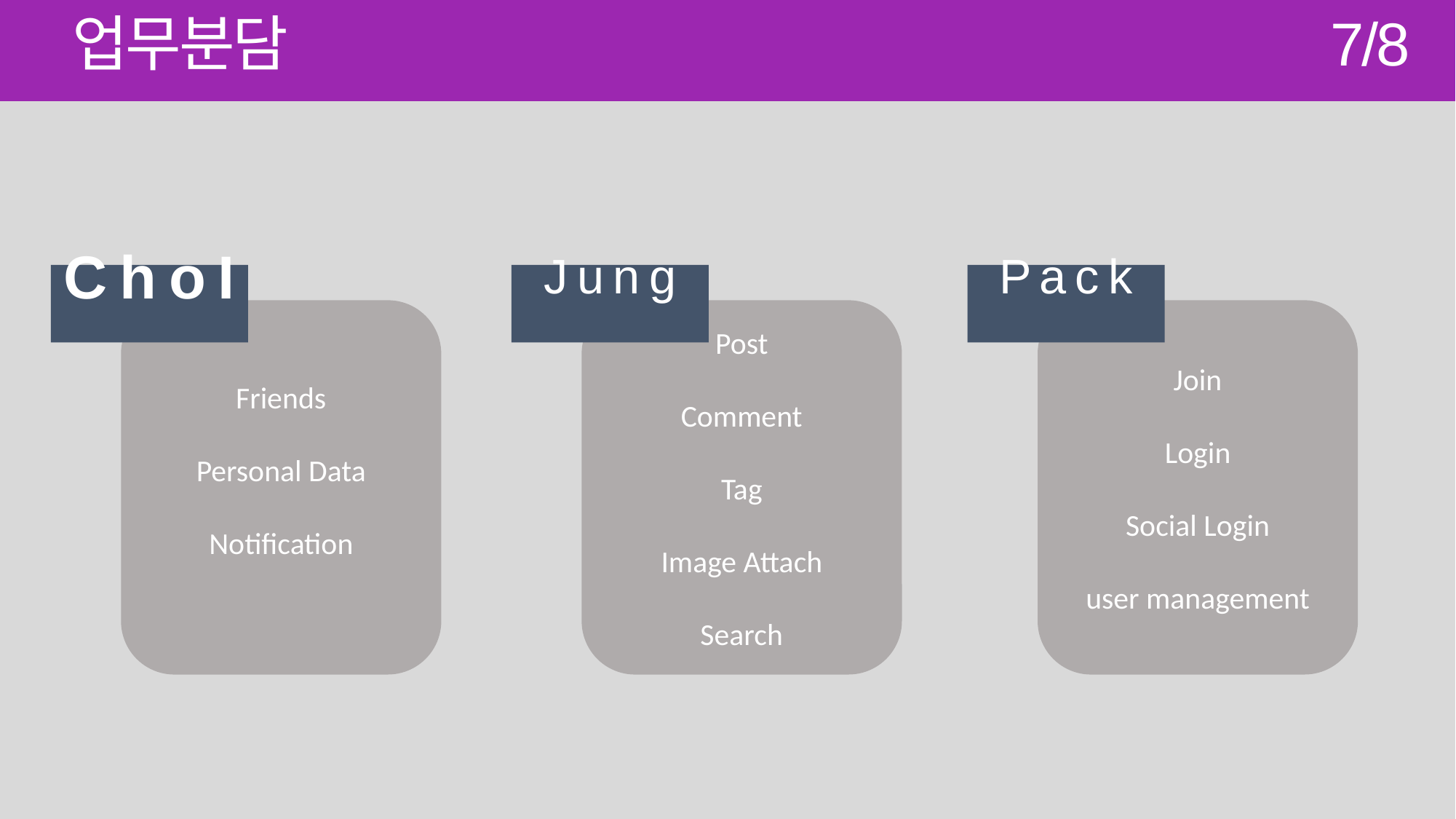

업무분담
7/8

C h o I
J u n g
P a c k
Friends

Personal Data

Notification

Post

Comment

Tag

Image Attach

Search
Join

Login

Social Login

user management